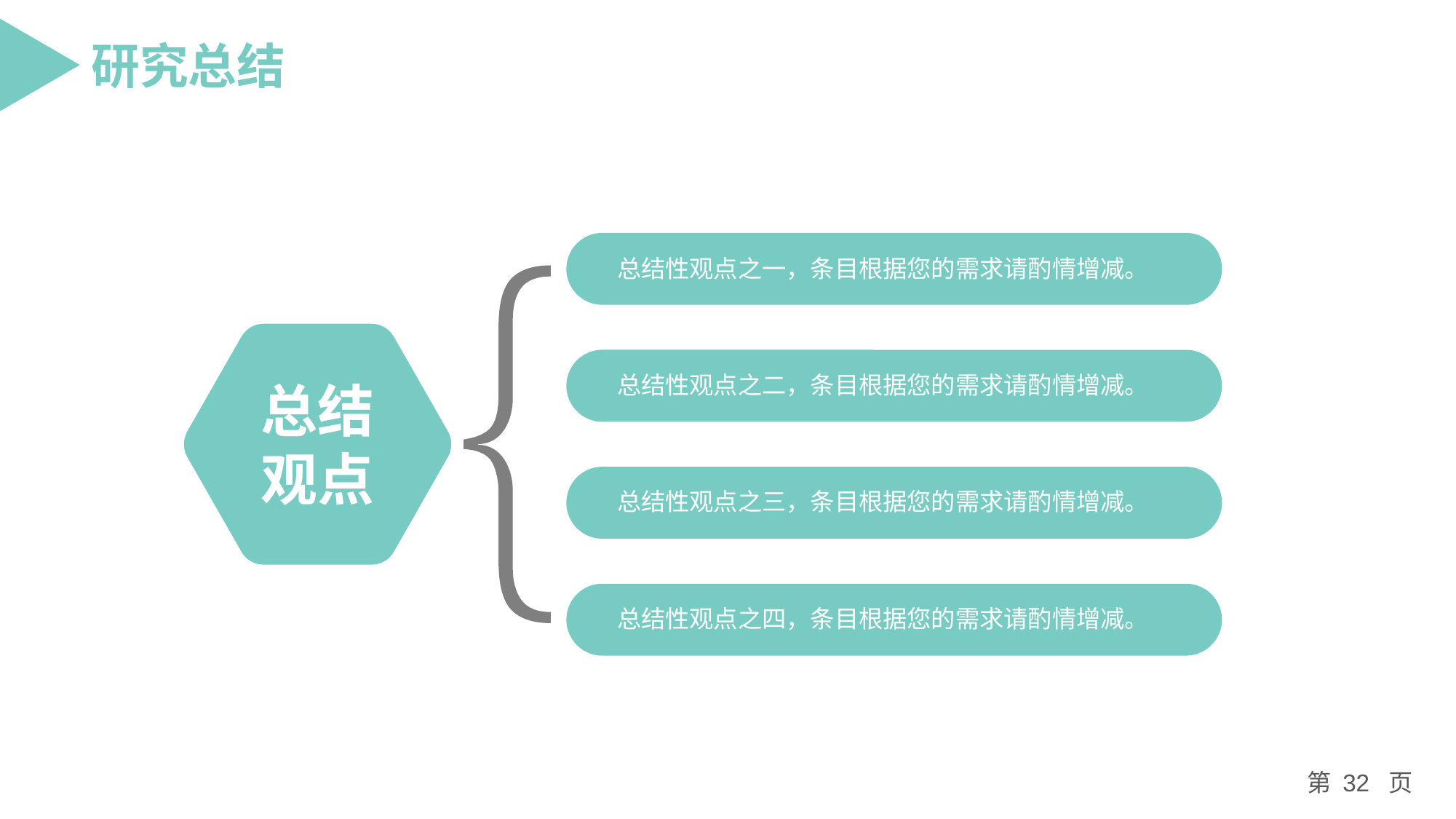

研究总结

总结性观点之一，条目根据您的需求请酌情增减。

总结性观点之二，条目根据您的需求请酌情增减。
总结观点

总结性观点之三，条目根据您的需求请酌情增减。

总结性观点之四，条目根据您的需求请酌情增减。